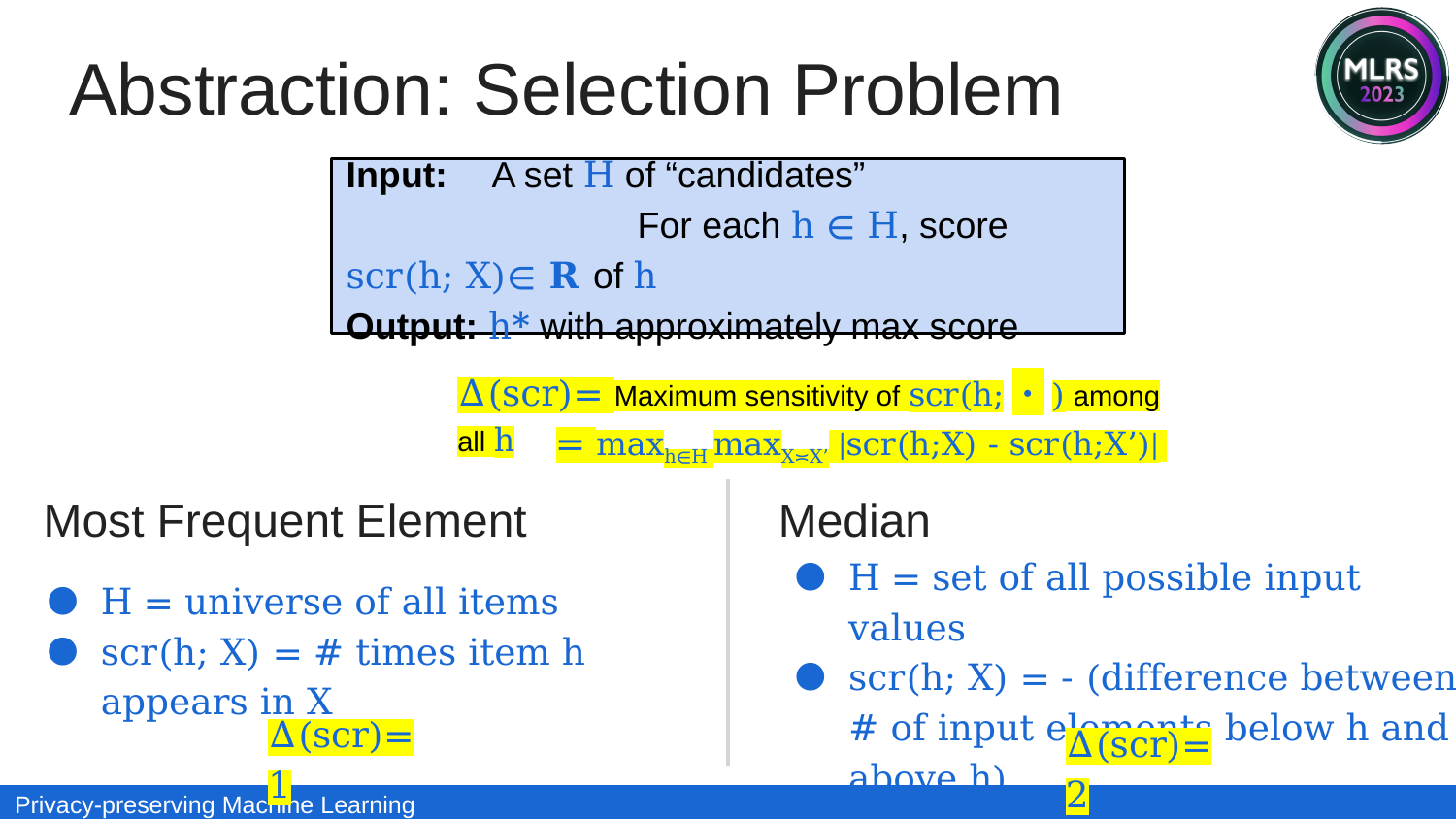

Abstraction: Selection Problem
Input: 	A set H of “candidates”
		For each h ∈ H, score scr(h; X)∈ 𝐑 of h
Output: h* with approximately max score
Δ(scr)= Maximum sensitivity of scr(h;・) among all h
= maxh∈H maxX≍X’ |scr(h;X) - scr(h;X’)|
Most Frequent Element
Median
H = set of all possible input values
scr(h; X) = - (difference between # of input elements below h and above h)
H = universe of all items
scr(h; X) = # times item h appears in X
Δ(scr)=1
Δ(scr)=2